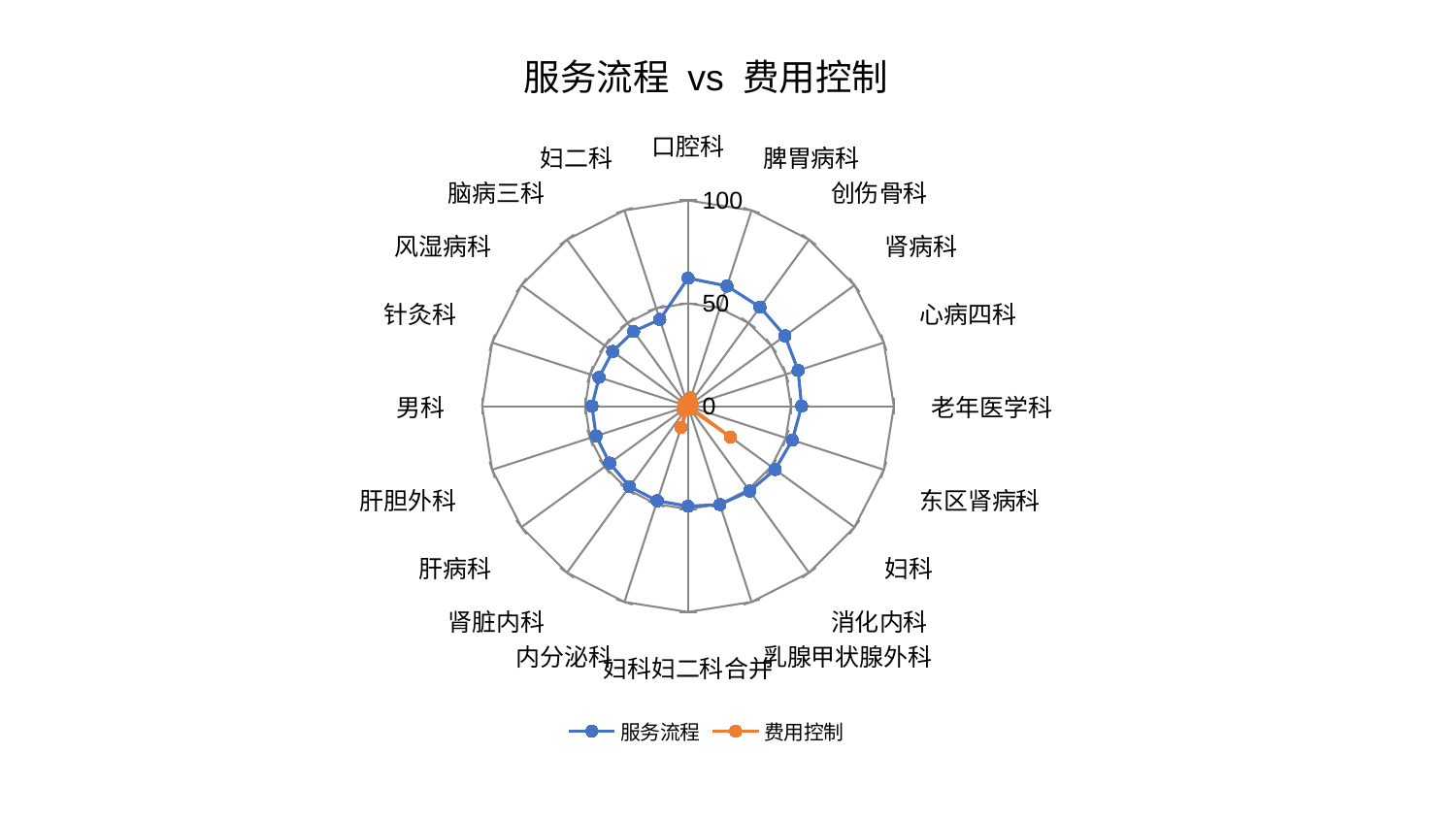

### Chart: 服务流程 vs 费用控制

| Category | 服务流程 | 费用控制 |
|---|---|---|
| 口腔科 | 62.20749552608783 | 0.9118201009920452 |
| 脾胃病科 | 61.403068824954254 | 4.343730428310917 |
| 创伤骨科 | 59.50417901641095 | 0.9746631111374897 |
| 肾病科 | 58.2153025753298 | 2.385253664298287 |
| 心病四科 | 56.235201302808605 | 2.2136917886411567 |
| 老年医学科 | 55.192162178898 | 1.2416569463060205 |
| 东区肾病科 | 53.31187827904482 | 0.8306975293378169 |
| 妇科 | 52.33981838844412 | 25.599949391990258 |
| 消化内科 | 50.95444464860875 | 1.5347664617250094 |
| 乳腺甲状腺外科 | 50.26954681056437 | 1.0725565139197075 |
| 妇科妇二科合并 | 48.606148581203016 | 0.5631998143896171 |
| 内分泌科 | 48.34090541149249 | 10.842409299209999 |
| 肾脏内科 | 48.29416877276853 | 2.192191675590914 |
| 肝病科 | 47.05854265190923 | 2.9337443876993543 |
| 肝胆外科 | 46.94878086531904 | 1.8950568256473765 |
| 男科 | 46.65091545541996 | 1.1969262752141183 |
| 针灸科 | 45.420092658465066 | 0.8894448236766574 |
| 风湿病科 | 45.268329412557854 | 2.284373062292471 |
| 脑病三科 | 44.94137757071963 | 1.7998936785891777 |
| 妇二科 | 44.317081845543015 | 2.1820876633614645 |
110